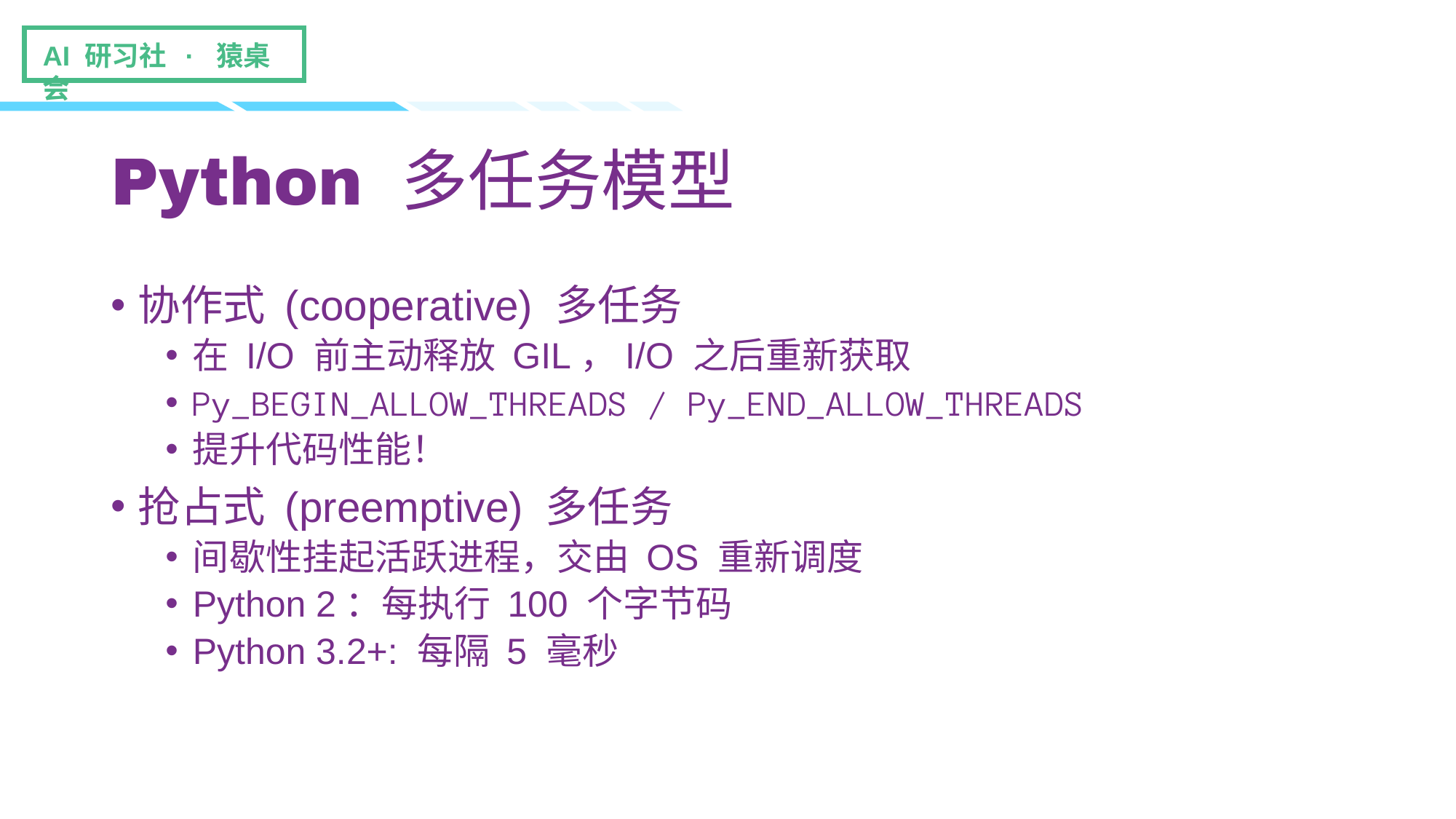

# Python 多任务模型
协作式 (cooperative) 多任务
在 I/O 前主动释放 GIL，I/O 之后重新获取
Py_BEGIN_ALLOW_THREADS / Py_END_ALLOW_THREADS
提升代码性能！
抢占式 (preemptive) 多任务
间歇性挂起活跃进程，交由 OS 重新调度
Python 2：每执行 100 个字节码
Python 3.2+: 每隔 5 毫秒